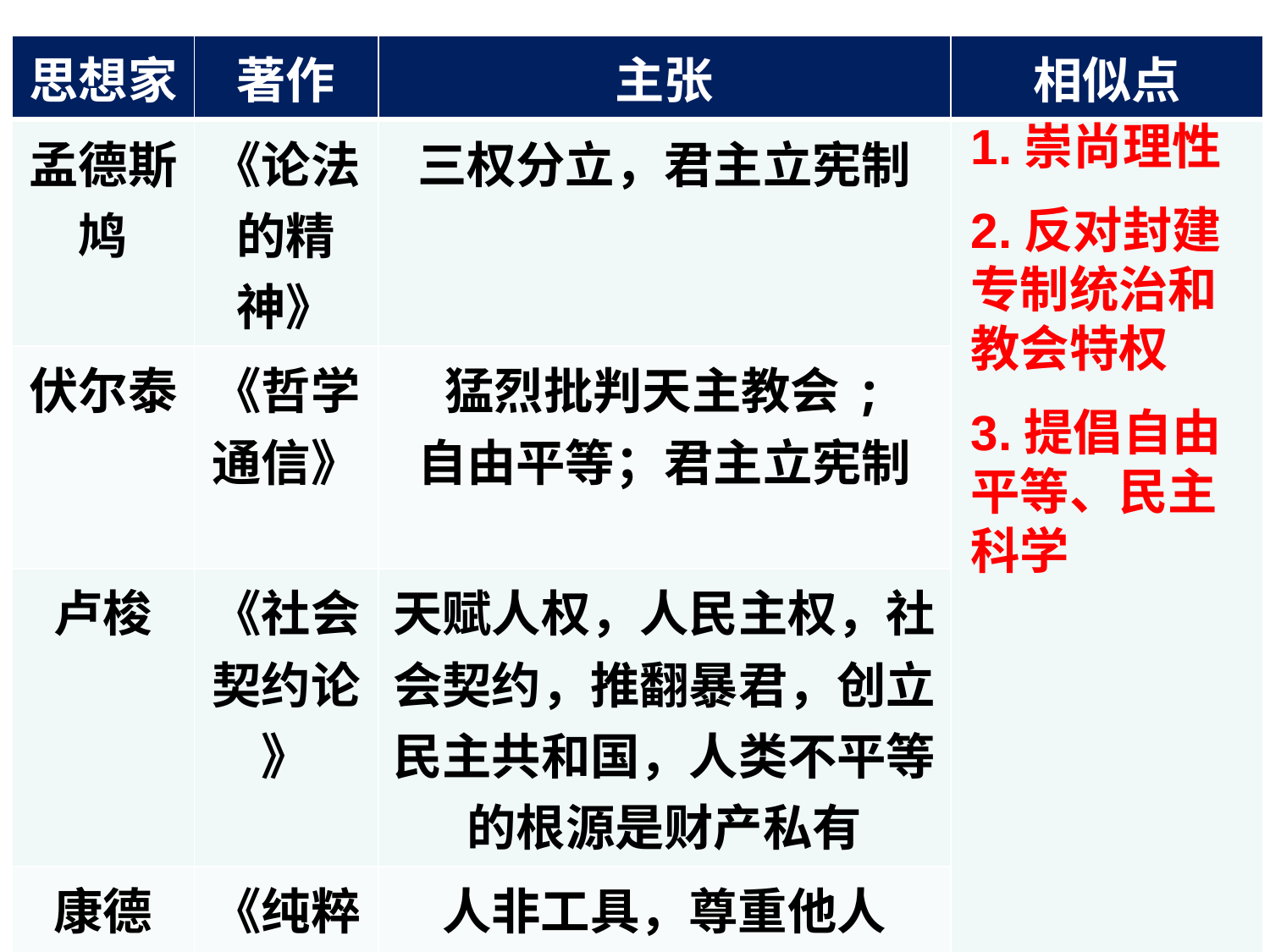

| 思想家 | 著作 | 主张 | 相似点 |
| --- | --- | --- | --- |
| 孟德斯鸠 | 《论法的精神》 | 三权分立，君主立宪制 |  |
| 伏尔泰 | 《哲学通信》 | 猛烈批判天主教会; 自由平等；君主立宪制 |  |
| 卢梭 | 《社会契约论 》 | 天赋人权，人民主权，社会契约，推翻暴君，创立民主共和国，人类不平等的根源是财产私有 |  |
| 康德 (德） | 《纯粹理性批判》 | 人非工具，尊重他人 |  |
1.崇尚理性
2.反对封建专制统治和教会特权
3.提倡自由平等、民主科学